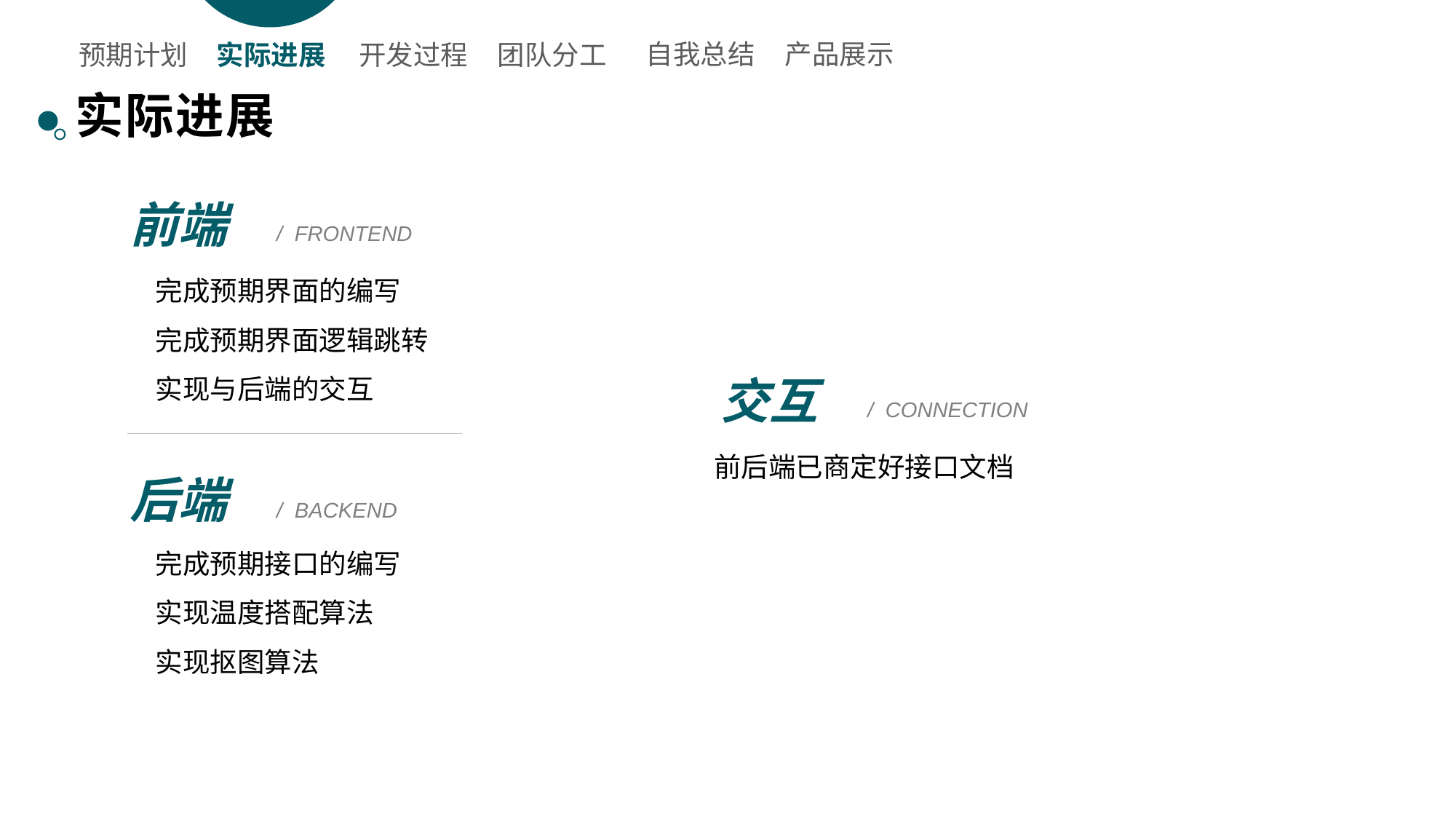

自我总结
产品展示
开发过程
团队分工
预期计划
实际进展
实际进展

前端
/  FRONTEND
完成预期界面的编写
完成预期界面逻辑跳转
实现与后端的交互
交互
/  CONNECTION
前后端已商定好接口文档
后端
/  BACKEND
完成预期接口的编写
实现温度搭配算法
实现抠图算法